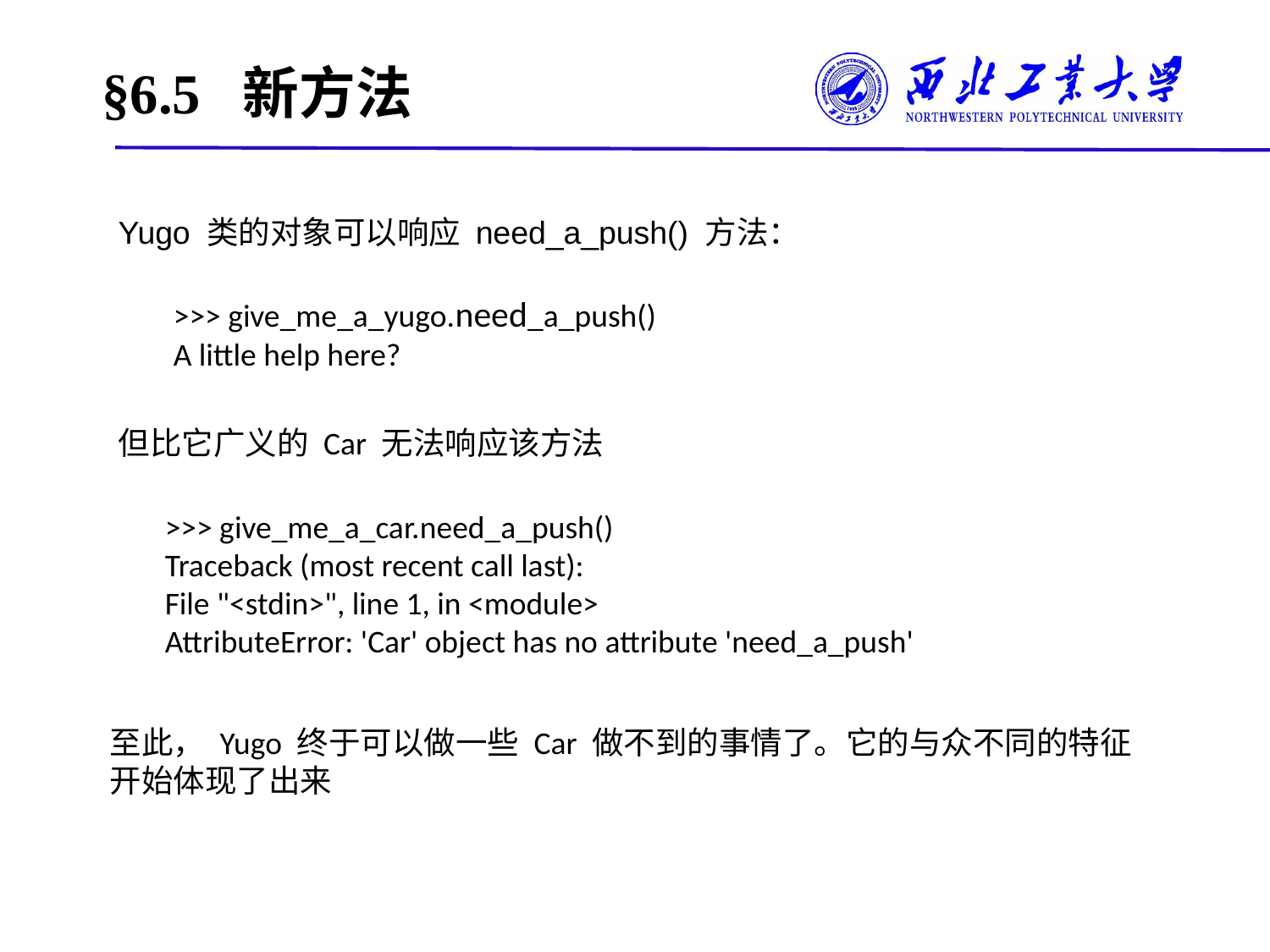

# §6.5  新方法

Yugo 类的对象可以响应 need_a_push() 方法：
>>> give_me_a_yugo.need_a_push()
A little help here?
但比它广义的 Car 无法响应该方法
>>> give_me_a_car.need_a_push()
Traceback (most recent call last):
File "<stdin>", line 1, in <module>
AttributeError: 'Car' object has no attribute 'need_a_push'
至此， Yugo 终于可以做一些 Car 做不到的事情了。它的与众不同的特征开始体现了出来